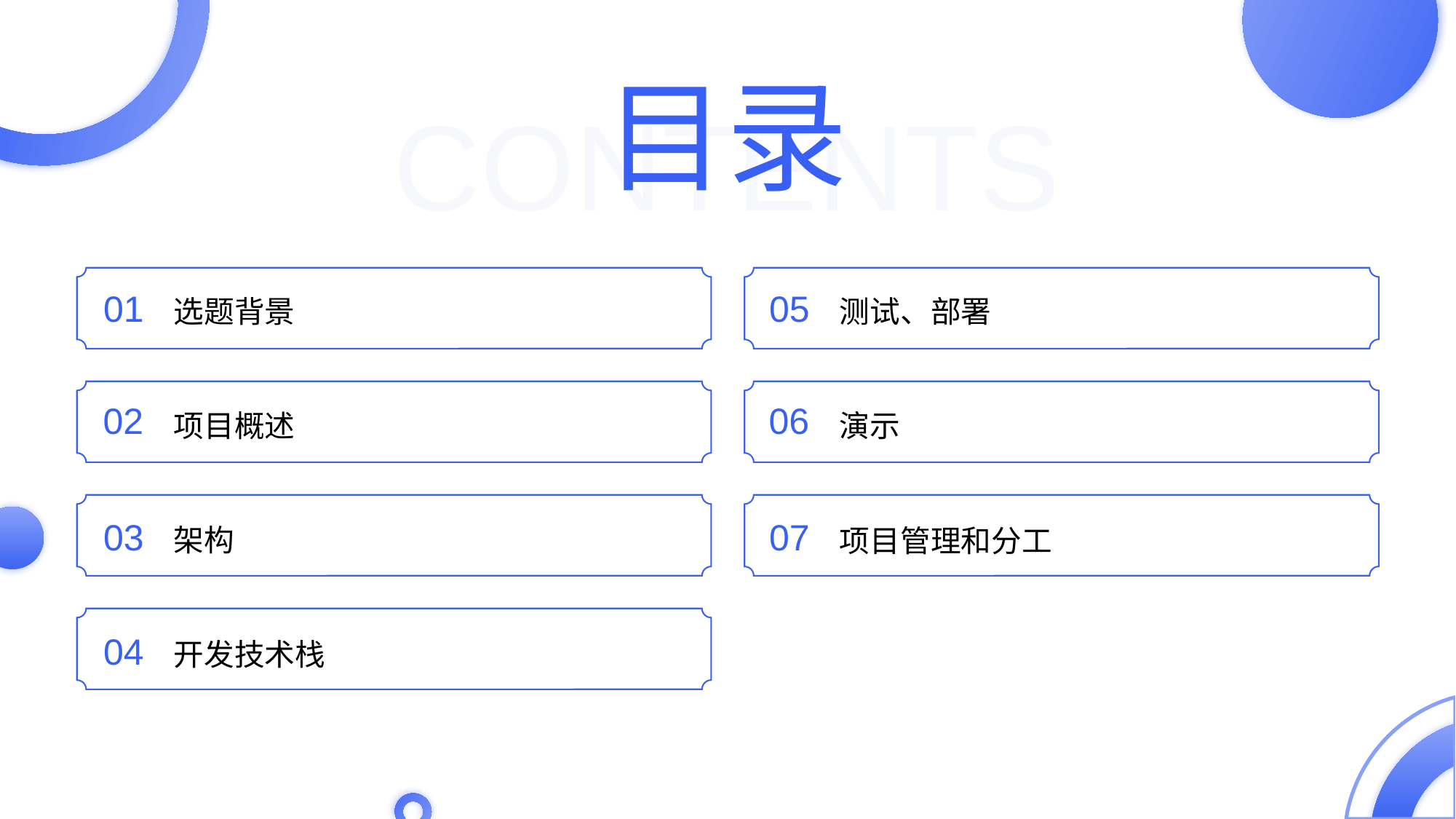

目录
CONTENTS

选题背景
测试、部署
01
05

项目概述
演示
02
06

架构
项目管理和分工

03
07

开发技术栈
04